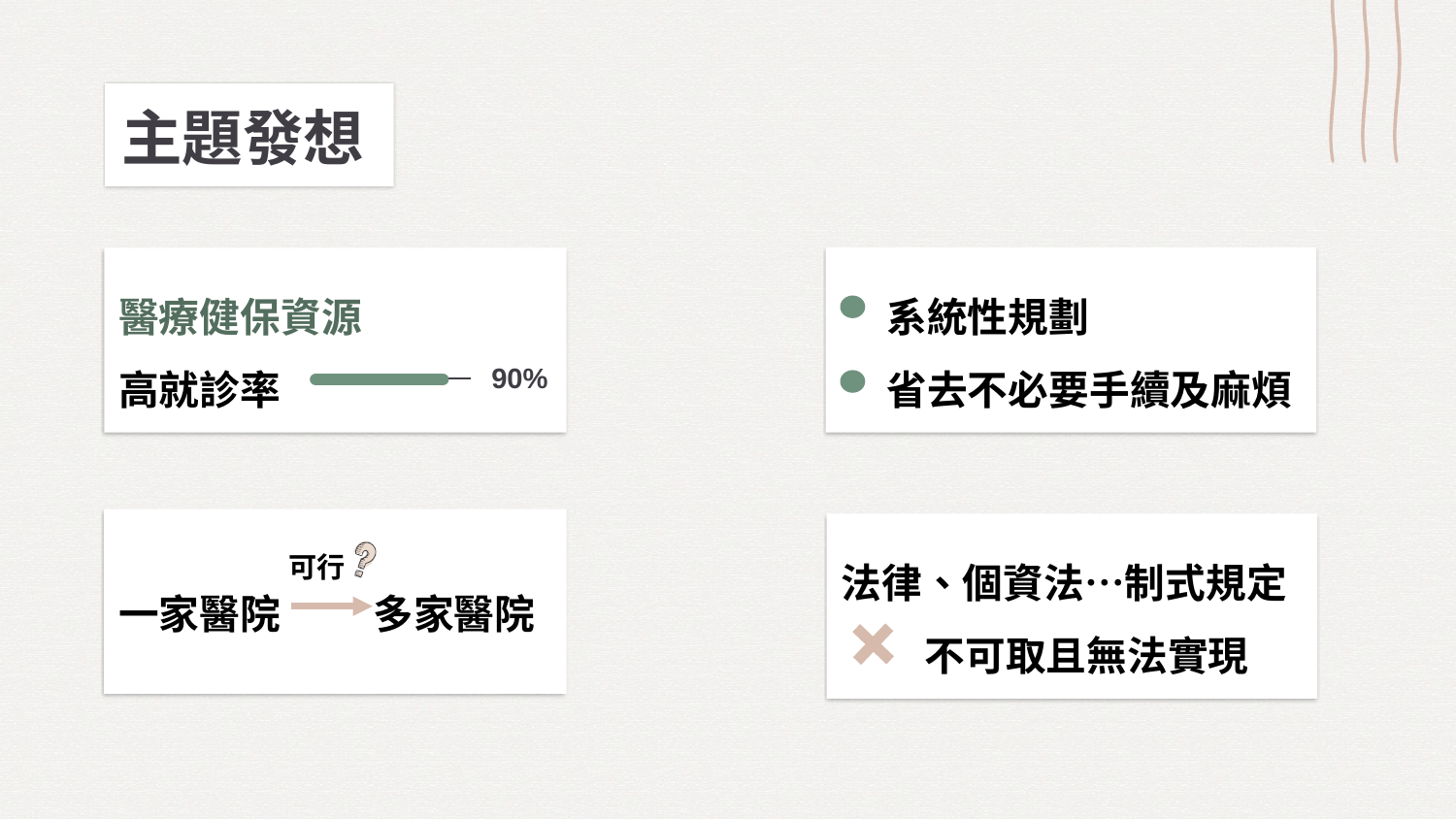

主題發想

醫療健保資源
高就診率
    系統性規劃
    省去不必要手續及麻煩

90%

一家醫院          多家醫院
法律、個資法…制式規定
        不可取且無法實現
可行